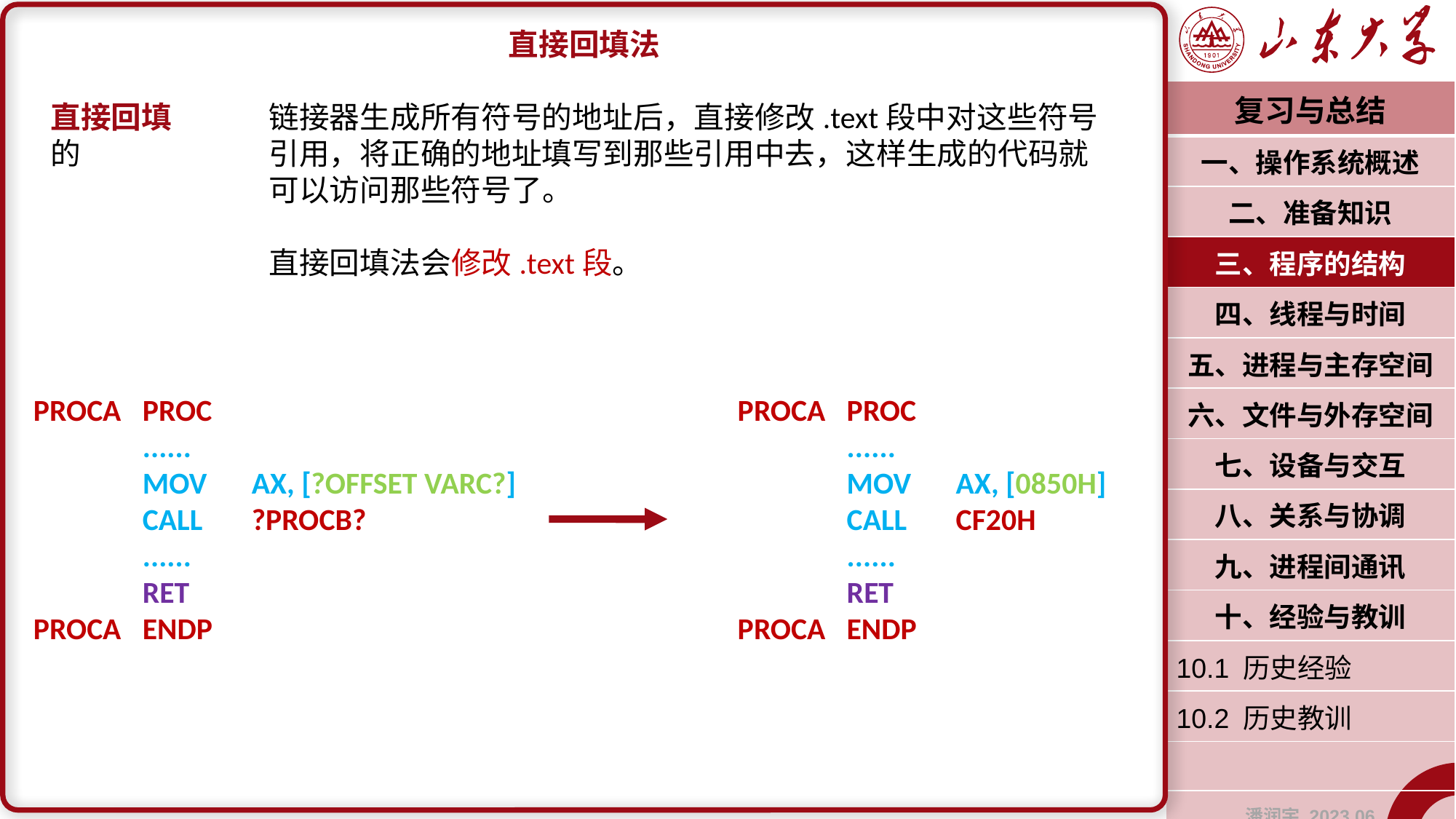

直接回填法

直接回填	链接器生成所有符号的地址后，直接修改.text段中对这些符号的		引用，将正确的地址填写到那些引用中去，这样生成的代码就		可以访问那些符号了。

		直接回填法会修改.text段。
| 复习与总结 |
| --- |
| 一、操作系统概述 |
| 二、准备知识 |
| 三、程序的结构 |
| 四、线程与时间 |
| 五、进程与主存空间 |
| 六、文件与外存空间 |
| 七、设备与交互 |
| 八、关系与协调 |
| 九、进程间通讯 |
| 十、经验与教训 |
| 10.1 历史经验 |
| 10.2 历史教训 |
|  |
| 潘润宇 2023.06 |
PROCA	PROC
	......
	MOV	AX, [?OFFSET VARC?]
	CALL	?PROCB?
	......
	RET
PROCA	ENDP
PROCA	PROC
	......
	MOV	AX, [0850H]
	CALL	CF20H
	......
	RET
PROCA	ENDP